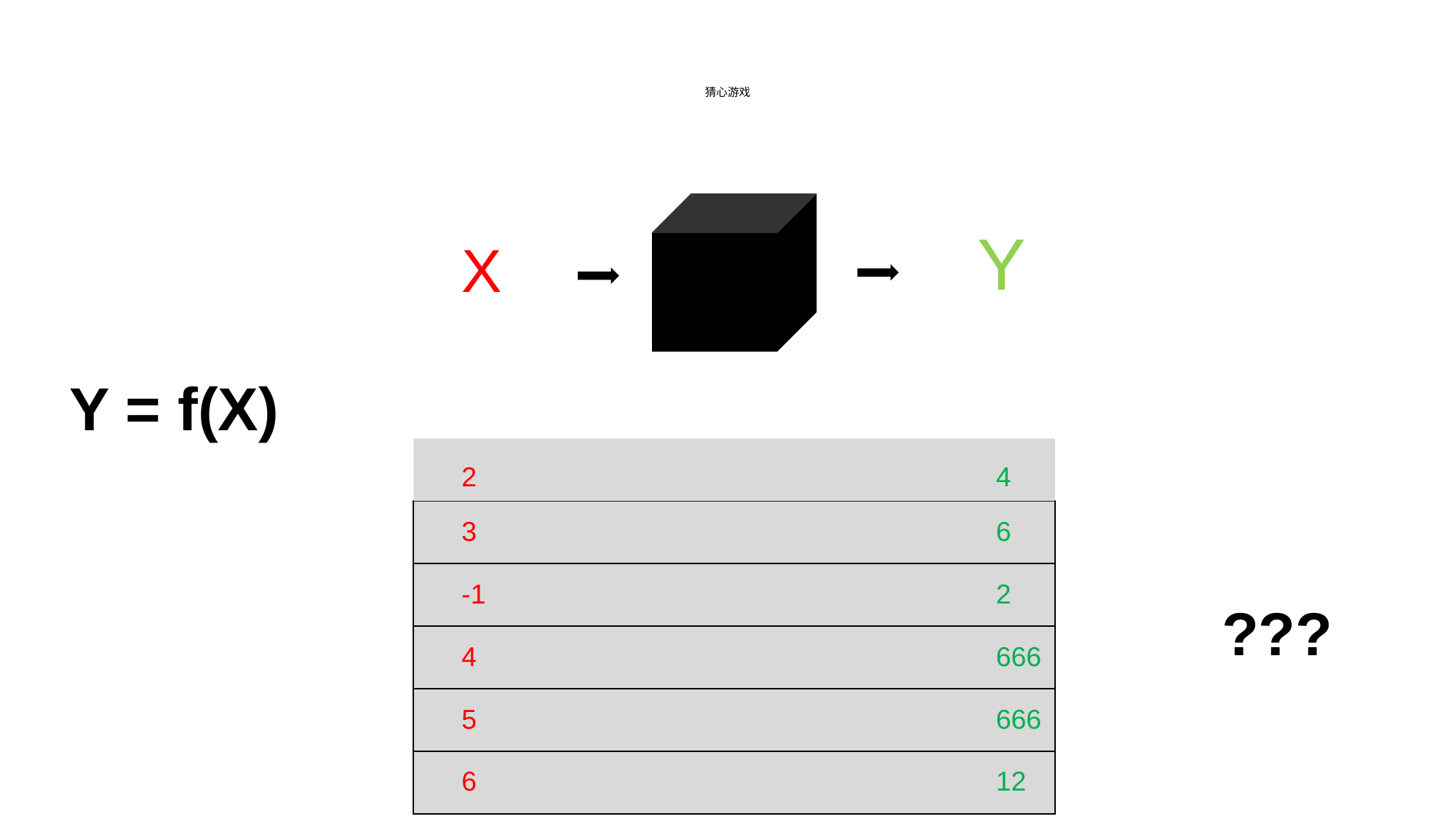

# 猜心游戏

Y
X

Y = f(X)

2
4

3
6

-1
2
???

4
666

5
666

6
12